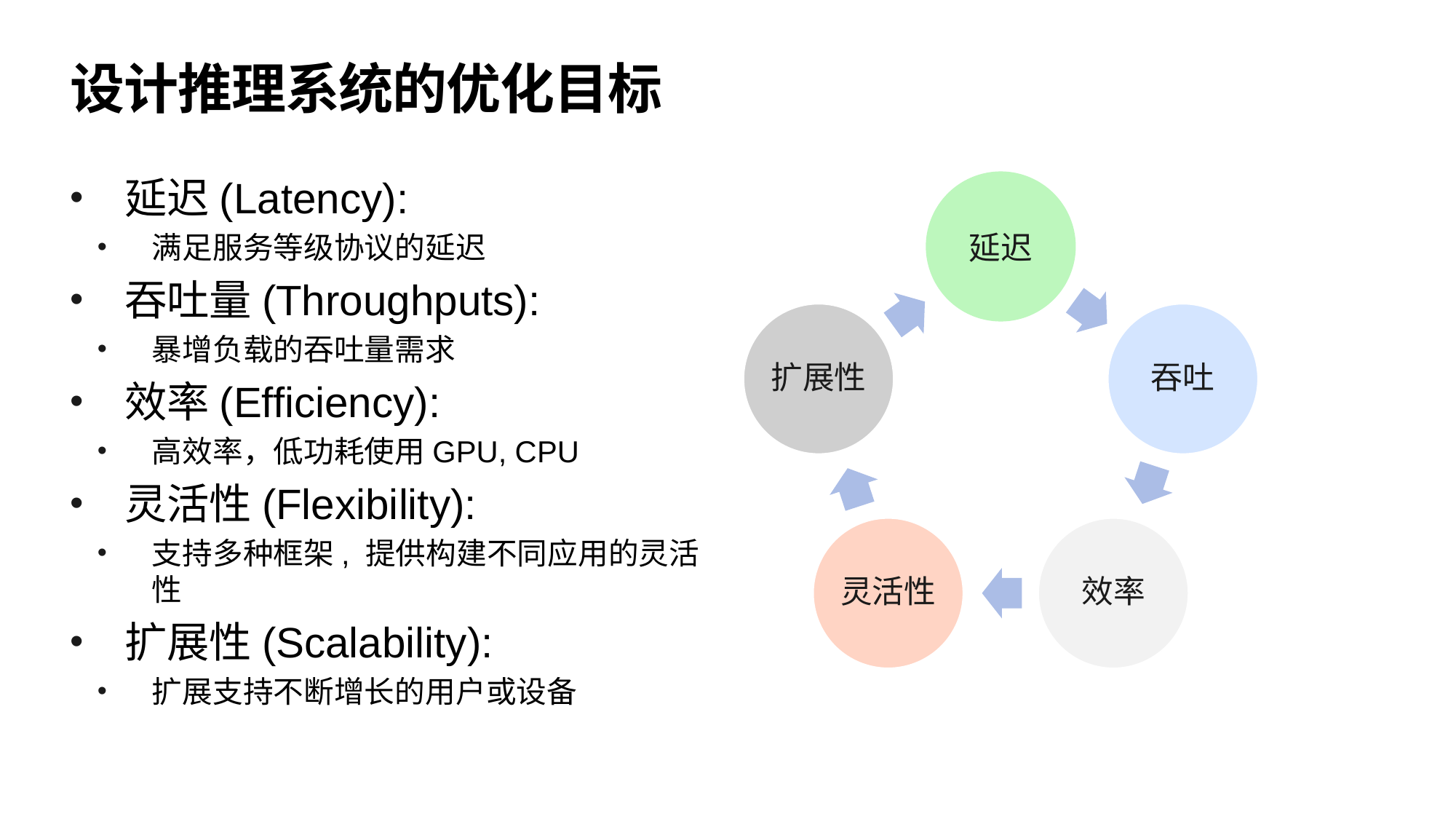

# 设计推理系统的优化目标
延迟(Latency):
满足服务等级协议的延迟
吞吐量(Throughputs):
暴增负载的吞吐量需求
效率(Efficiency):
高效率，低功耗使用GPU, CPU
灵活性(Flexibility):
支持多种框架, 提供构建不同应用的灵活性
扩展性(Scalability):
扩展支持不断增长的用户或设备

延迟

吞吐

效率

灵活性

扩展性